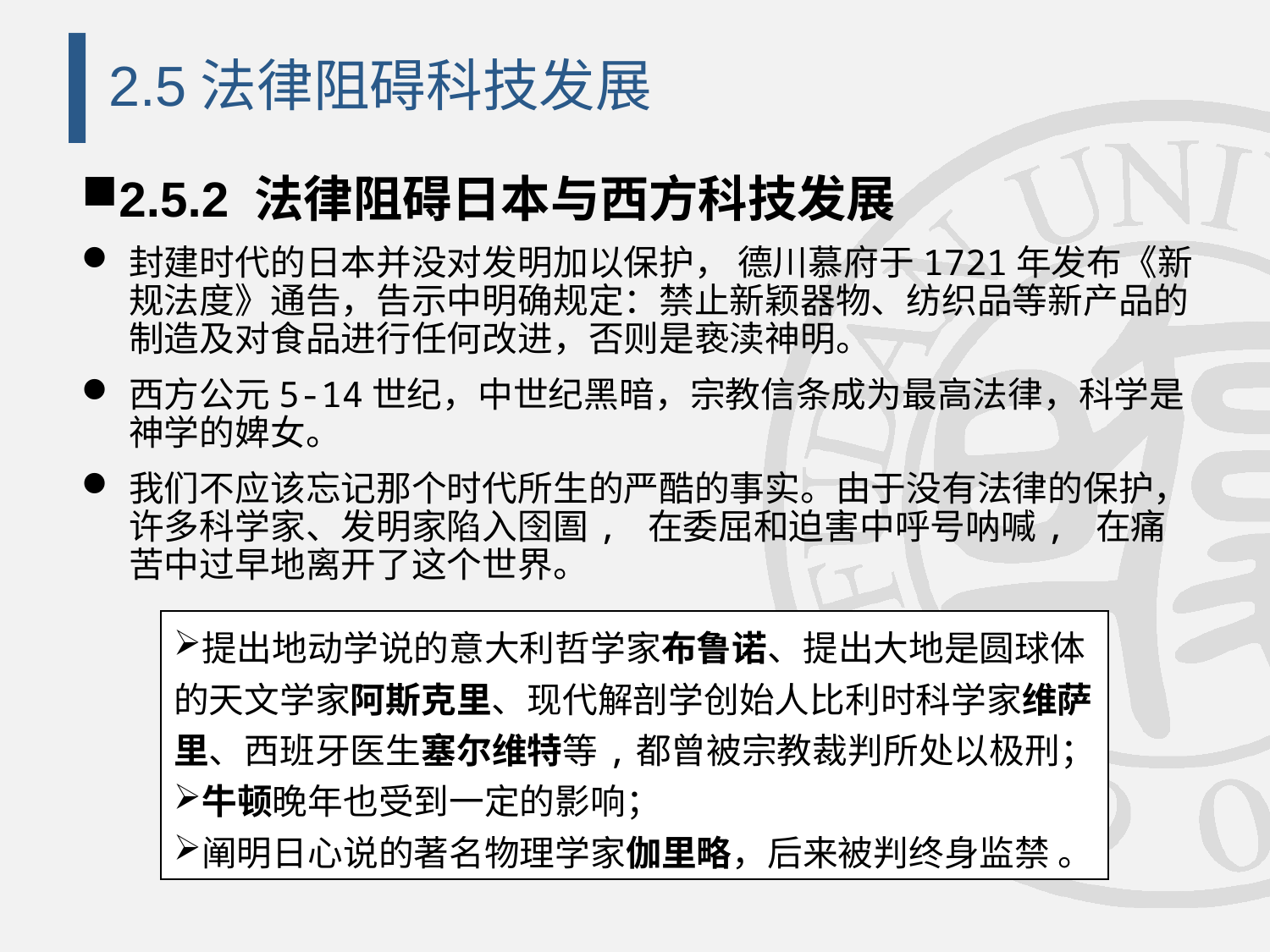

# 2.5法律阻碍科技发展
2.5.2 法律阻碍日本与西方科技发展
封建时代的日本并没对发明加以保护， 德川慕府于1721年发布《新规法度》通告，告示中明确规定：禁止新颖器物、纺织品等新产品的制造及对食品进行任何改进，否则是亵渎神明。
西方公元5-14世纪，中世纪黑暗，宗教信条成为最高法律，科学是神学的婢女。
我们不应该忘记那个时代所生的严酷的事实。由于没有法律的保护，许多科学家、发明家陷入囹圄, 在委屈和迫害中呼号呐喊, 在痛苦中过早地离开了这个世界。
提出地动学说的意大利哲学家布鲁诺、提出大地是圆球体的天文学家阿斯克里、现代解剖学创始人比利时科学家维萨里、西班牙医生塞尔维特等,都曾被宗教裁判所处以极刑；
牛顿晚年也受到一定的影响；
阐明日心说的著名物理学家伽里略，后来被判终身监禁 。